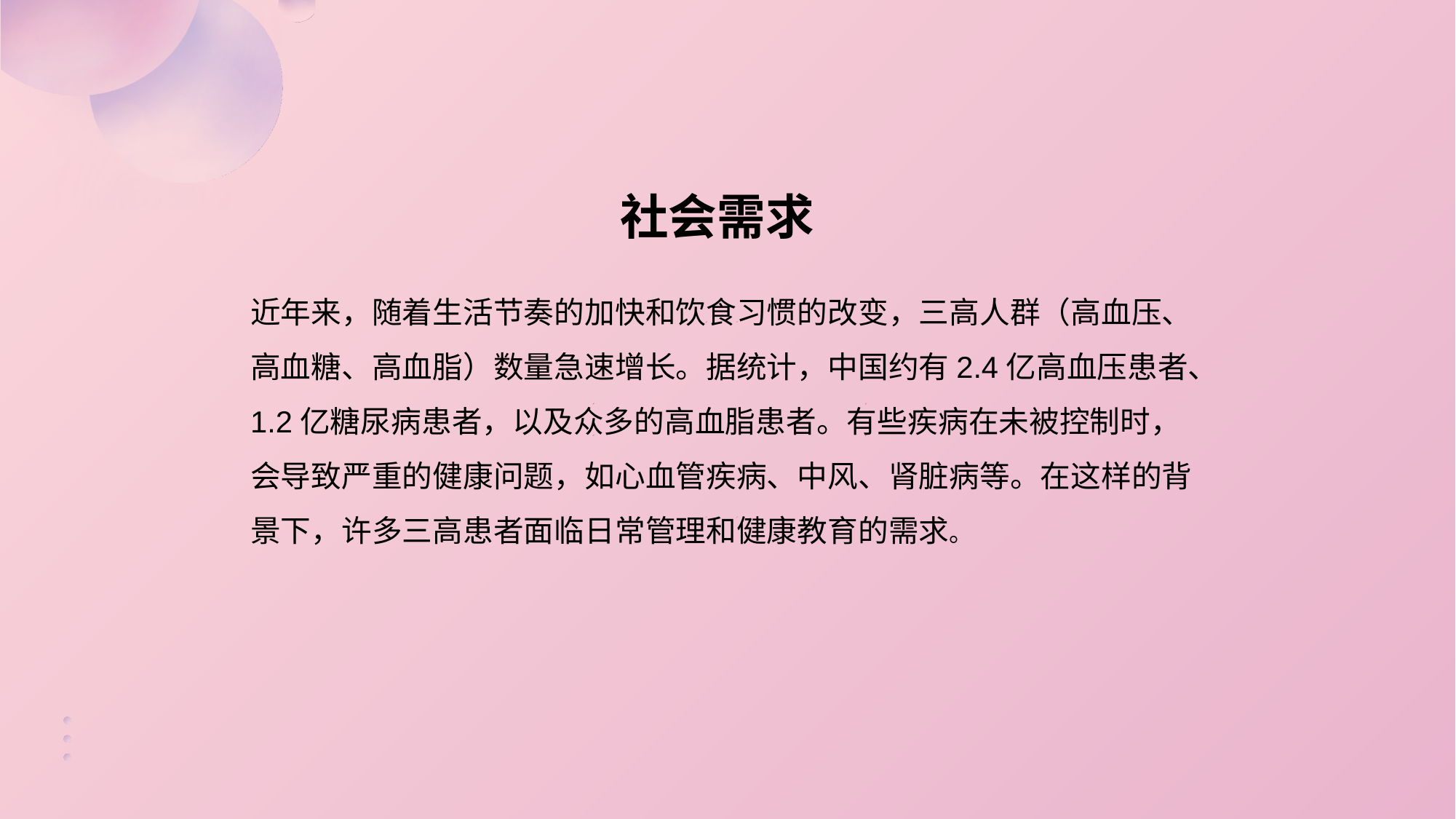

社会需求
近年来，随着生活节奏的加快和饮食习惯的改变，三高人群（高血压、高血糖、高血脂）数量急速增长。据统计，中国约有2.4亿高血压患者、1.2亿糖尿病患者，以及众多的高血脂患者。有些疾病在未被控制时，会导致严重的健康问题，如心血管疾病、中风、肾脏病等。在这样的背景下，许多三高患者面临日常管理和健康教育的需求。